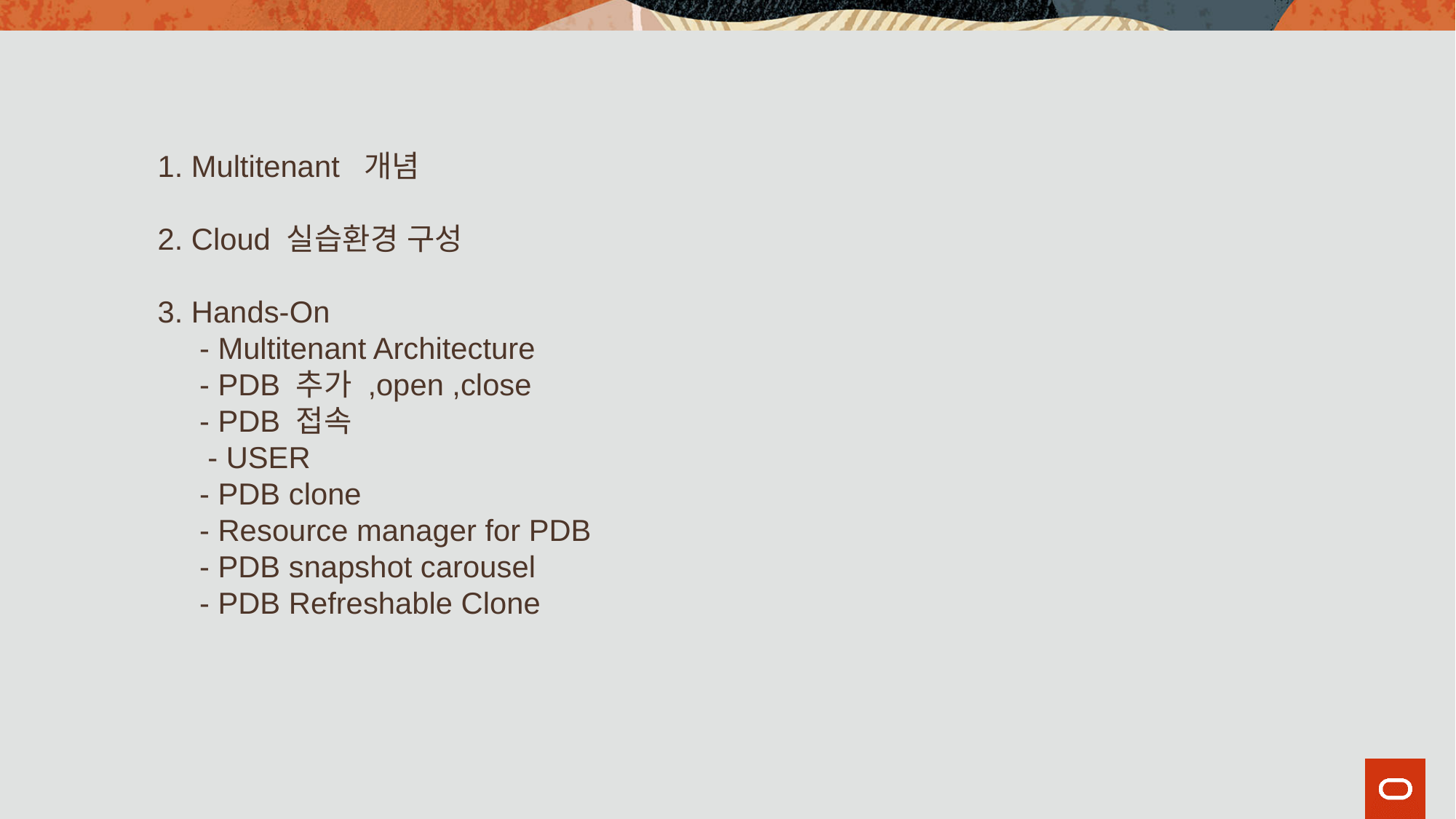

# 1. Multitenant  개념 2. Cloud 실습환경 구성 3. Hands-On - Multitenant Architecture - PDB 추가 ,open ,close - PDB 접속 - USER - PDB clone - Resource manager for PDB - PDB snapshot carousel - PDB Refreshable Clone